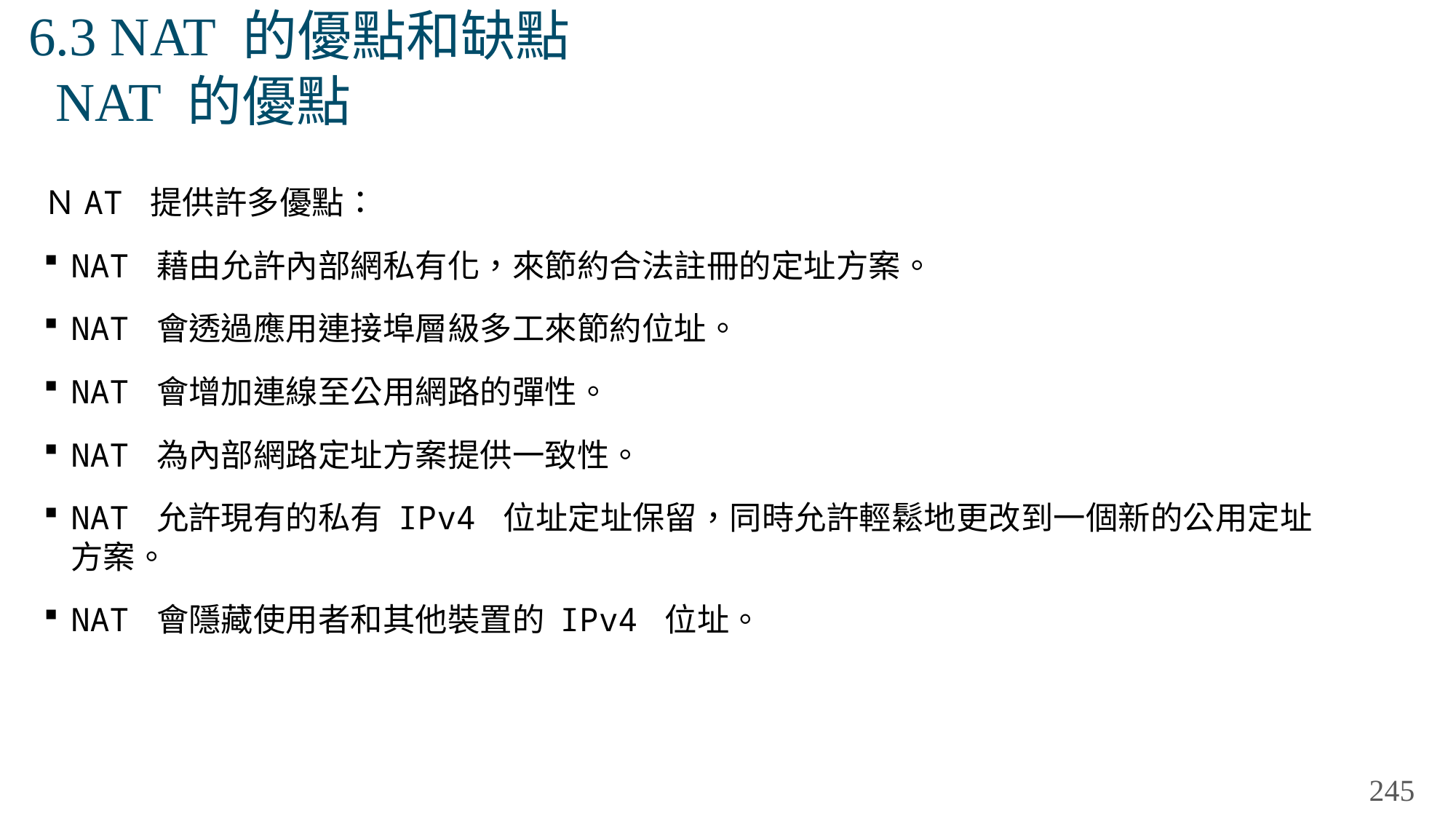

# 6.3 NAT 的優點和缺點 NAT 的優點
ＮAT 提供許多優點：
NAT 藉由允許內部網私有化，來節約合法註冊的定址方案。
NAT 會透過應用連接埠層級多工來節約位址。
NAT 會增加連線至公用網路的彈性。
NAT 為內部網路定址方案提供一致性。
NAT 允許現有的私有 IPv4 位址定址保留，同時允許輕鬆地更改到一個新的公用定址方案。
NAT 會隱藏使用者和其他裝置的 IPv4 位址。
245